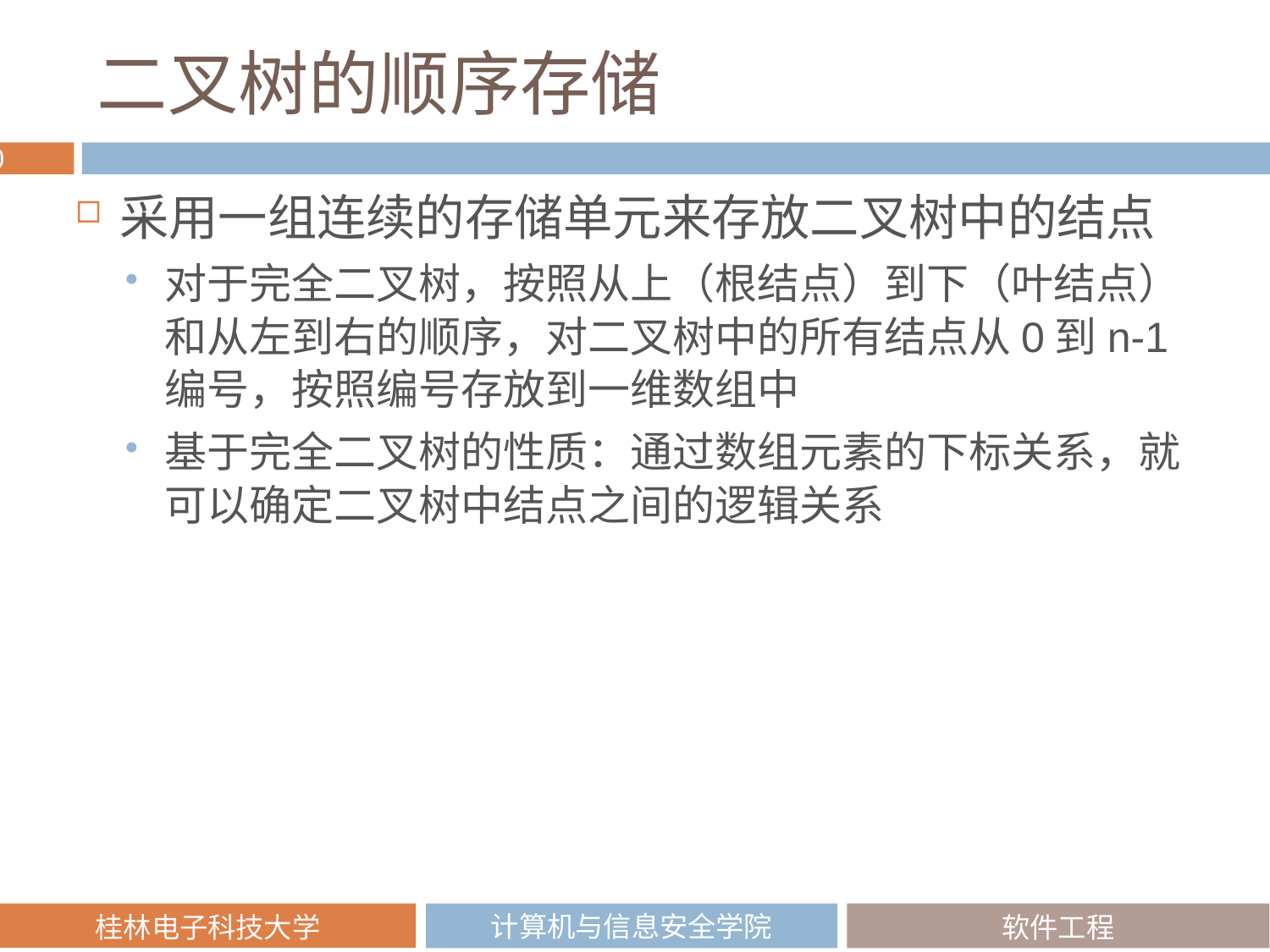

# 二叉树的顺序存储
采用一组连续的存储单元来存放二叉树中的结点
对于完全二叉树，按照从上（根结点）到下（叶结点）和从左到右的顺序，对二叉树中的所有结点从0到n-1编号，按照编号存放到一维数组中
基于完全二叉树的性质：通过数组元素的下标关系，就可以确定二叉树中结点之间的逻辑关系